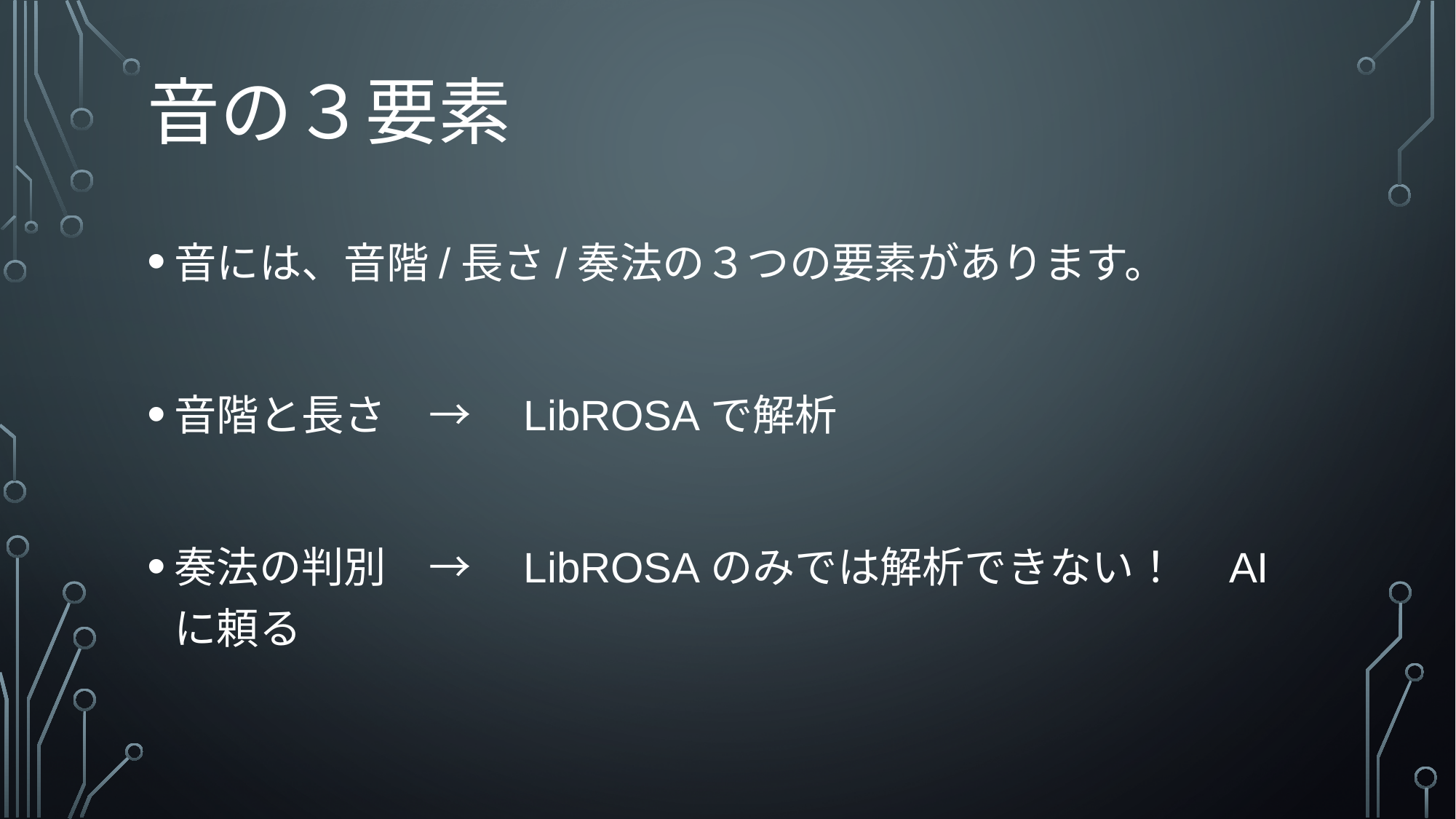

# 音の３要素
音には、音階/長さ/奏法の３つの要素があります。

音階と長さ　→　LibROSAで解析

奏法の判別　→　LibROSAのみでは解析できない！　AIに頼る